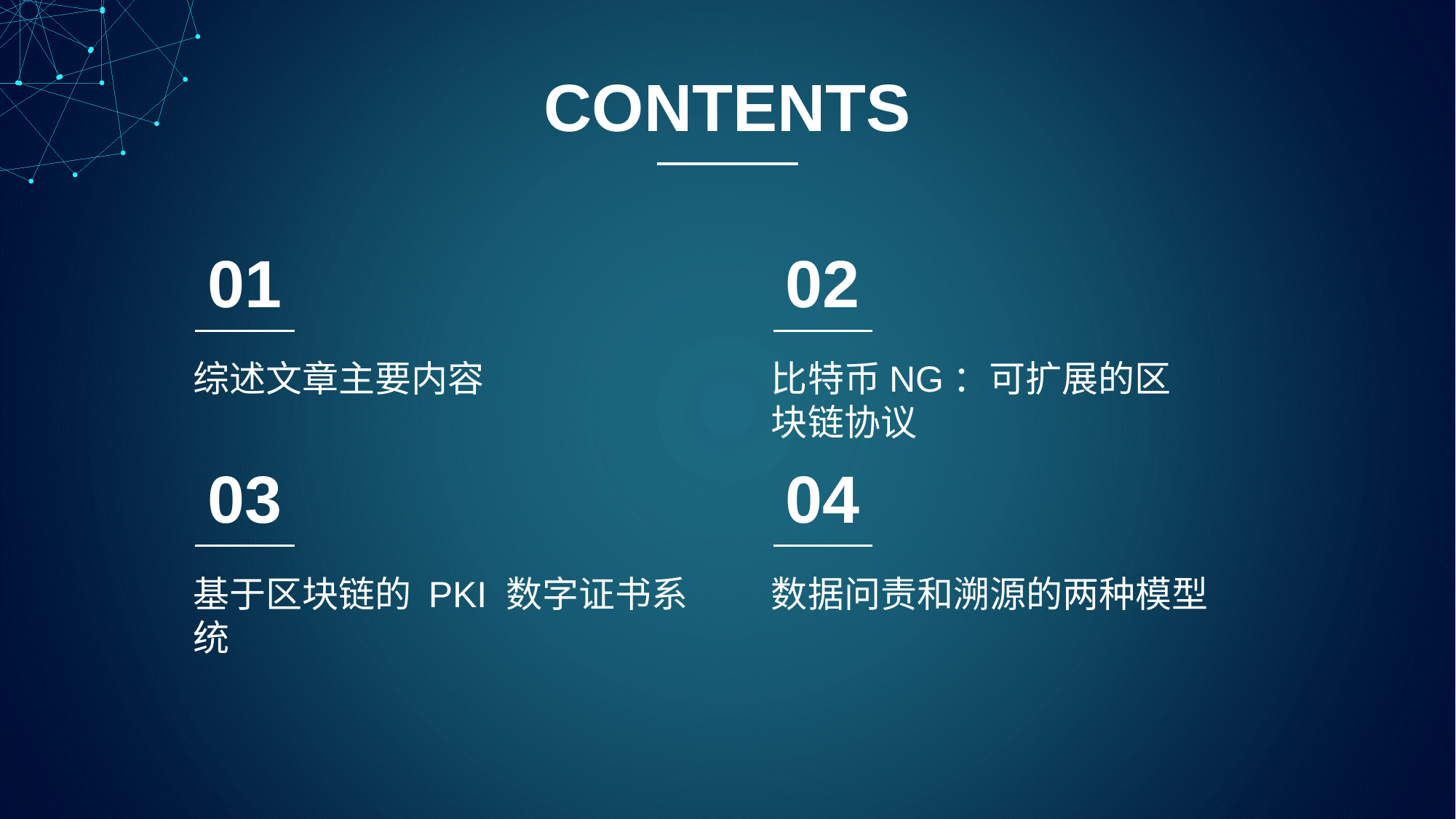

CONTENTS
01
综述文章主要内容
02
比特币NG：可扩展的区块链协议
03
基于区块链的 PKI 数字证书系统
04
数据问责和溯源的两种模型